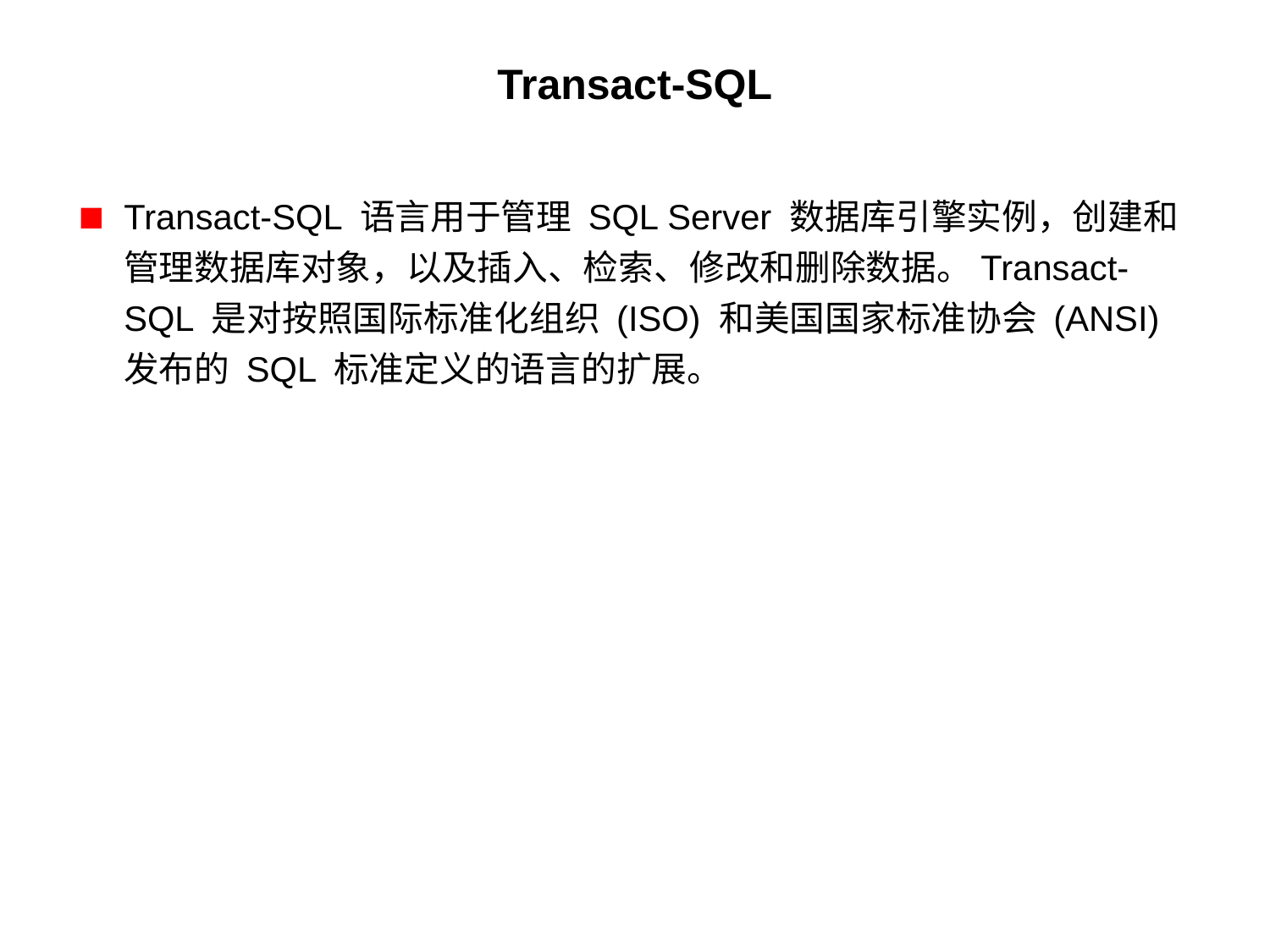

# Transact-SQL
Transact-SQL 语言用于管理 SQL Server 数据库引擎实例，创建和管理数据库对象，以及插入、检索、修改和删除数据。Transact-SQL 是对按照国际标准化组织 (ISO) 和美国国家标准协会 (ANSI) 发布的 SQL 标准定义的语言的扩展。